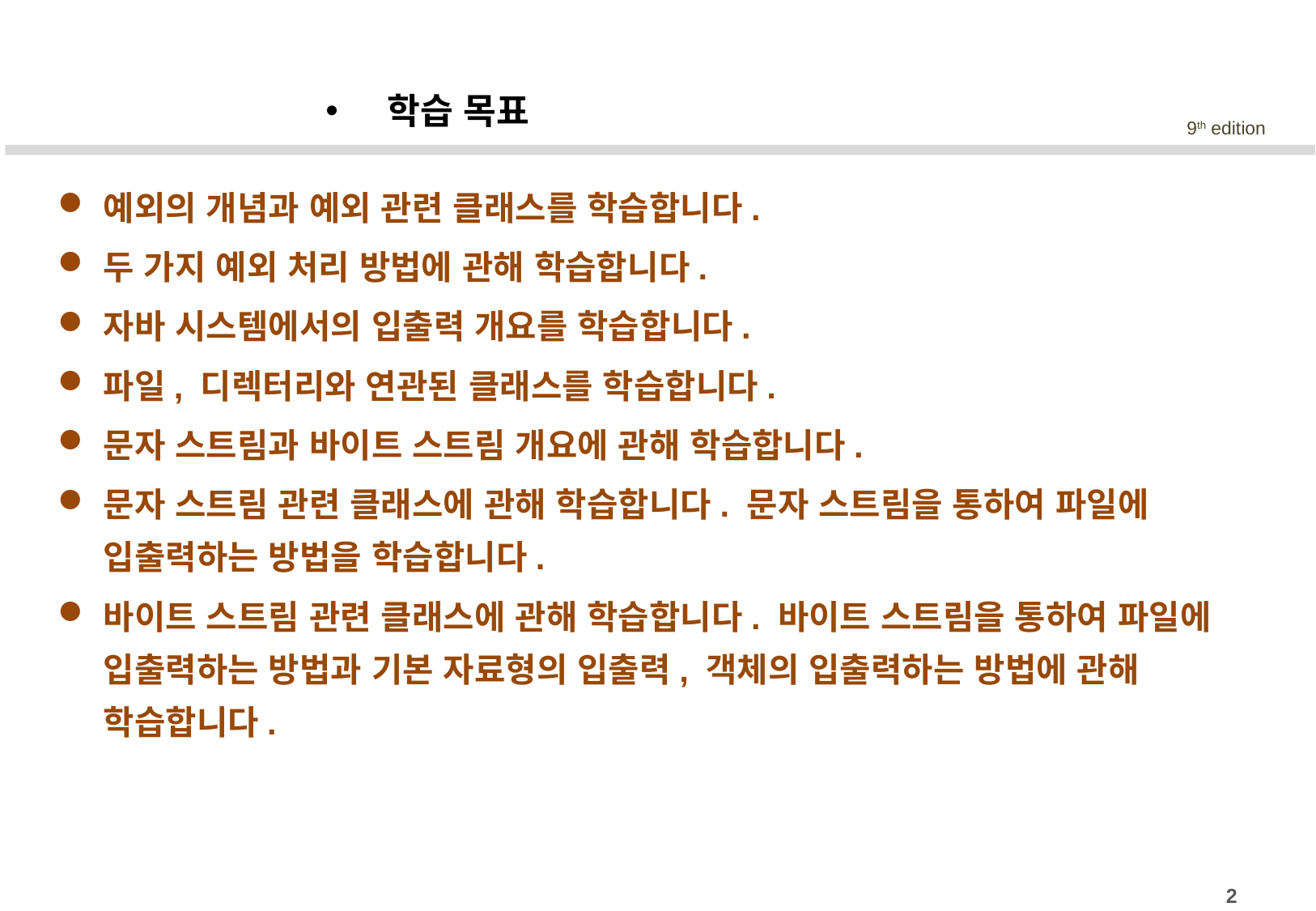

학습 목표
예외의 개념과 예외 관련 클래스를 학습합니다.
두 가지 예외 처리 방법에 관해 학습합니다.
자바 시스템에서의 입출력 개요를 학습합니다.
파일, 디렉터리와 연관된 클래스를 학습합니다.
문자 스트림과 바이트 스트림 개요에 관해 학습합니다.
문자 스트림 관련 클래스에 관해 학습합니다. 문자 스트림을 통하여 파일에 입출력하는 방법을 학습합니다.
바이트 스트림 관련 클래스에 관해 학습합니다. 바이트 스트림을 통하여 파일에 입출력하는 방법과 기본 자료형의 입출력, 객체의 입출력하는 방법에 관해 학습합니다.
2